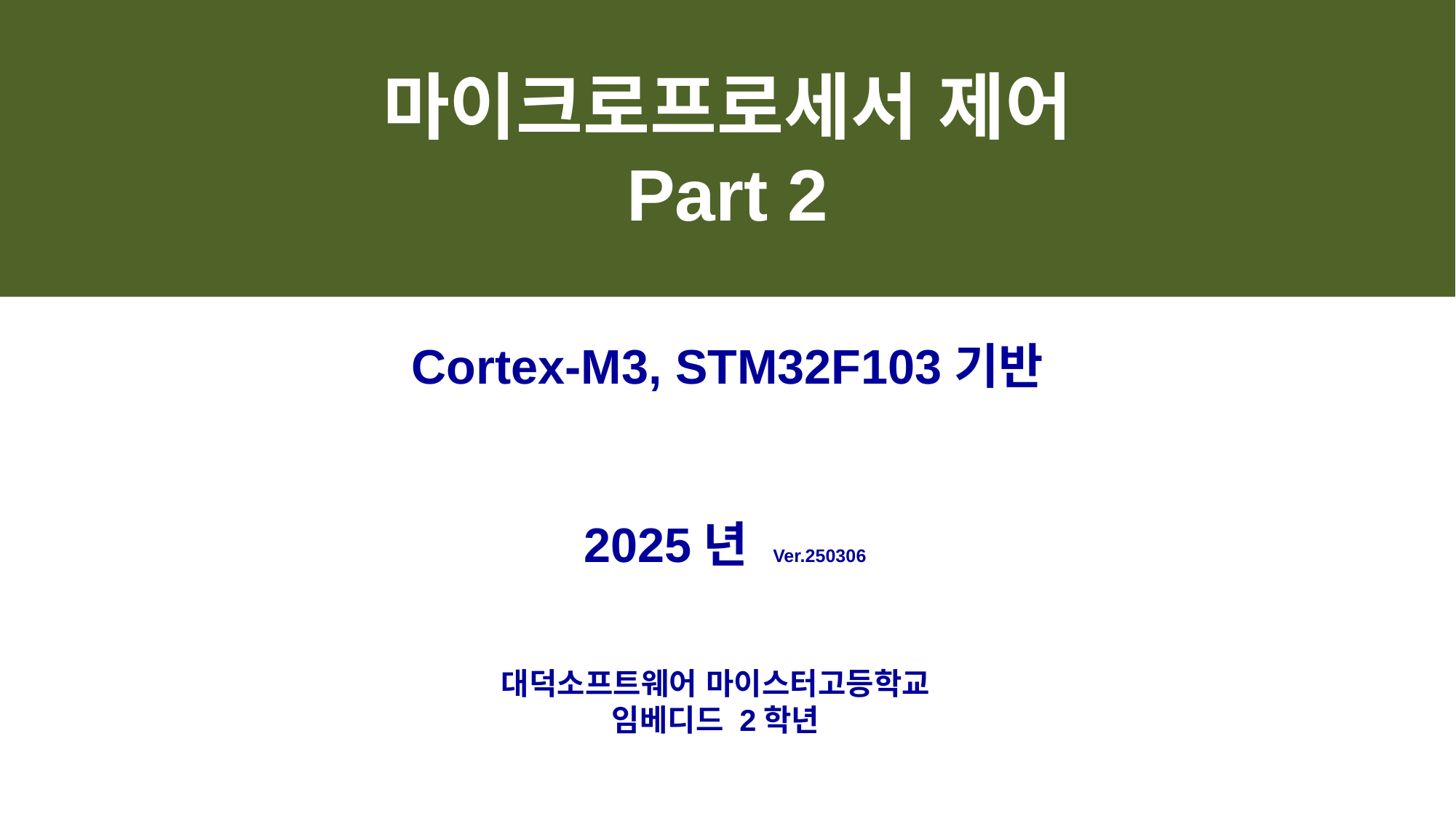

마이크로프로세서 제어
Part 2
Cortex-M3, STM32F103기반
2025년 Ver.250306
대덕소프트웨어 마이스터고등학교
임베디드 2학년